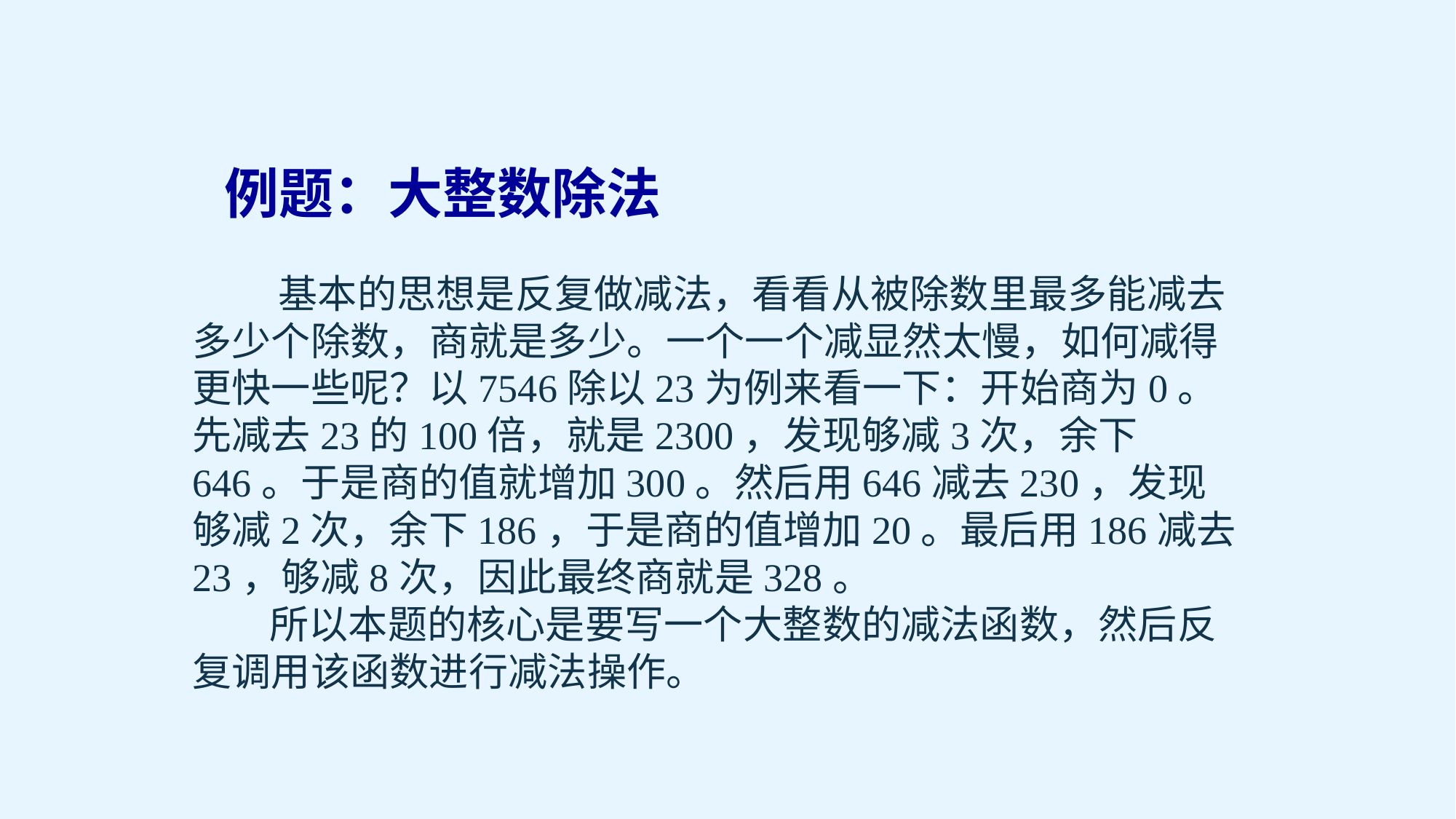

例题：大整数除法

     基本的思想是反复做减法，看看从被除数里最多能减去多少个除数，商就是多少。一个一个减显然太慢，如何减得更快一些呢？以7546除以23为例来看一下：开始商为0。先减去23的100倍，就是2300，发现够减3次，余下646。于是商的值就增加300。然后用646减去230，发现够减2次，余下186，于是商的值增加20。最后用186减去23，够减8次，因此最终商就是328。
    所以本题的核心是要写一个大整数的减法函数，然后反复调用该函数进行减法操作。